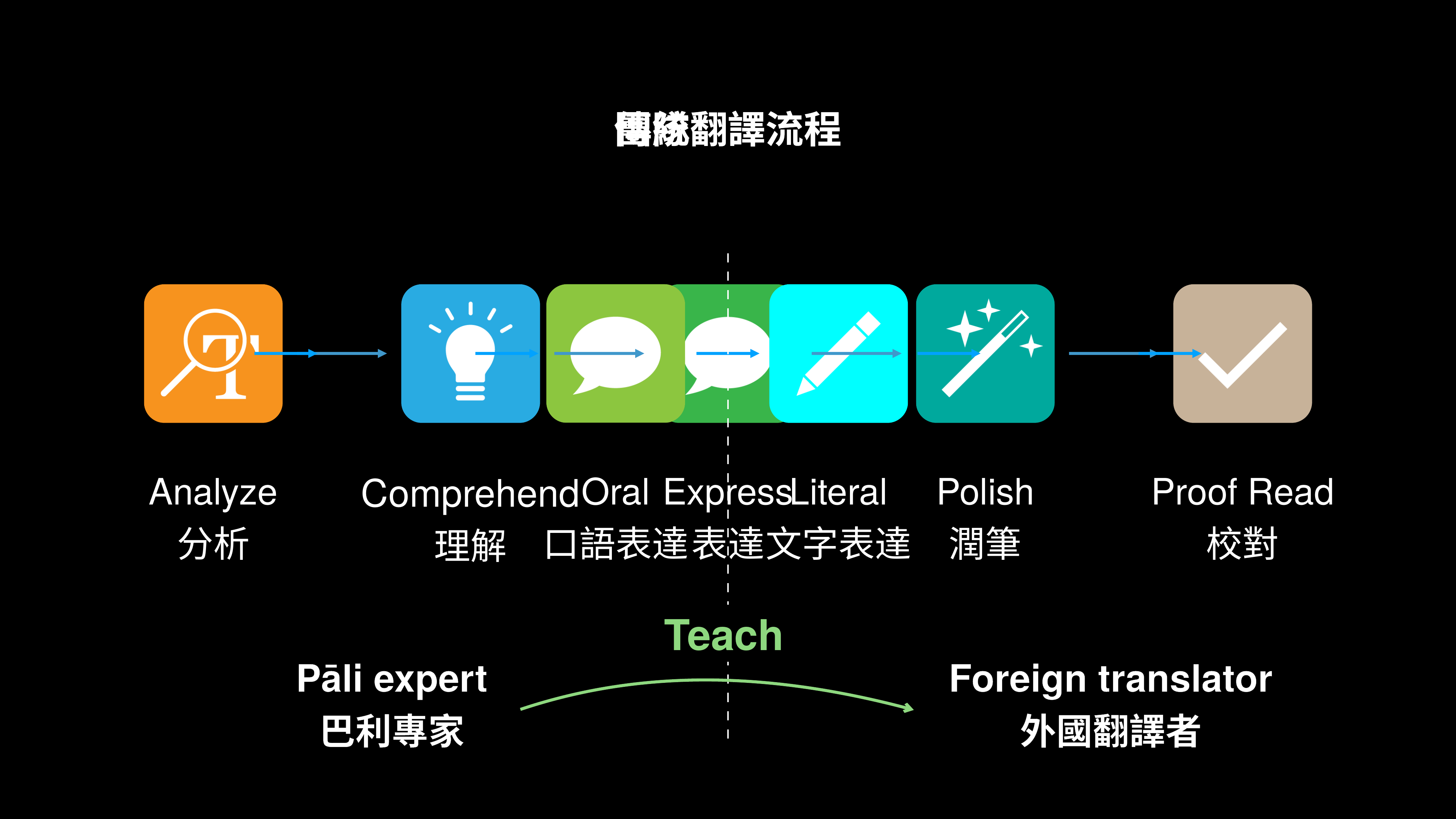

傳統翻譯流程
團隊翻譯流程

Analyze
分析

Comprehend
理解

Oral
口語表達

Express
表達

Literal
文字表達

Polish
潤筆

Proof Read
校對

Teach
Pāli expert
巴利專家
Foreign translator
外國翻譯者